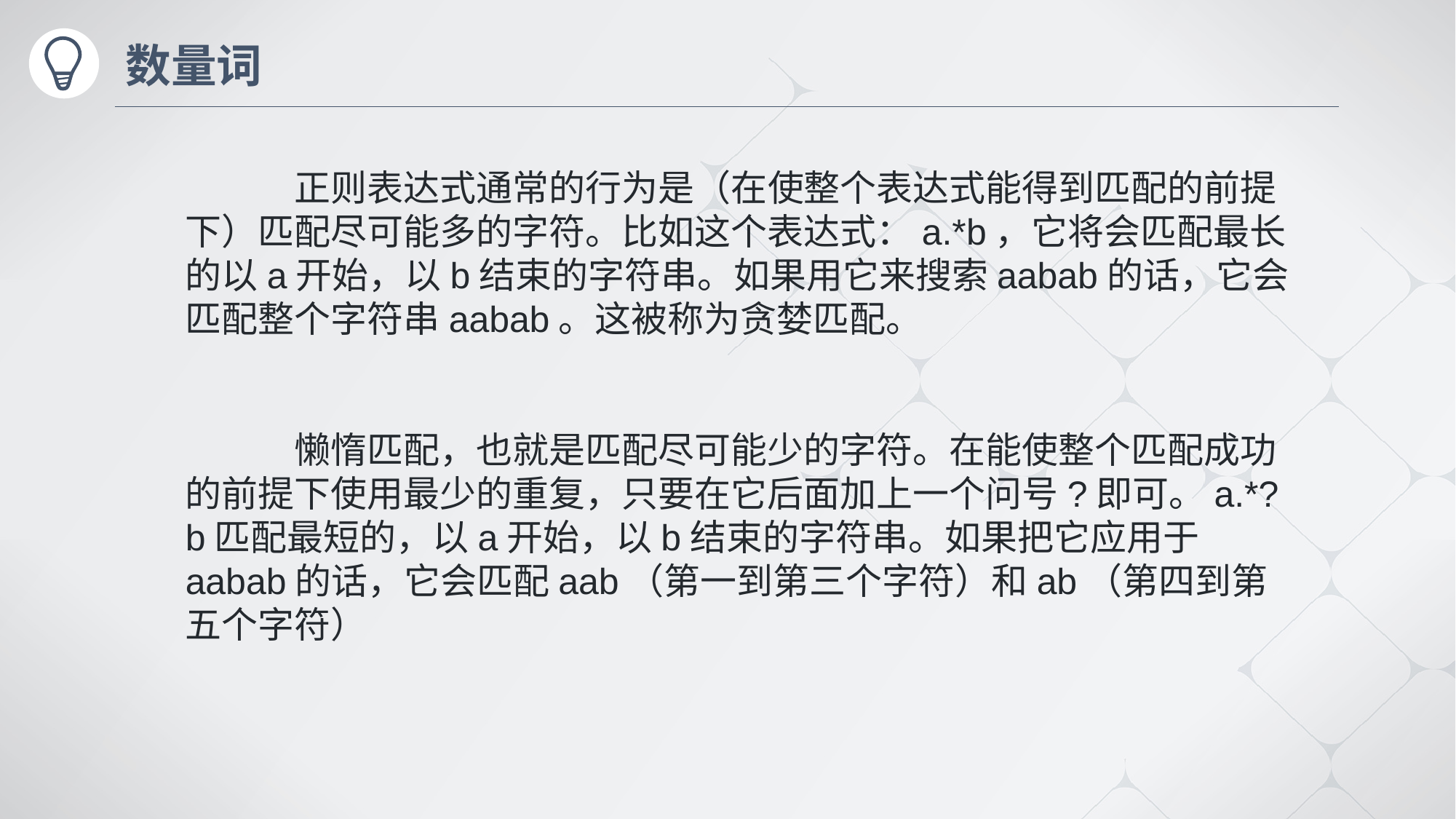

# 数量词
	正则表达式通常的行为是（在使整个表达式能得到匹配的前提下）匹配尽可能多的字符。比如这个表达式：a.*b，它将会匹配最长的以a开始，以b结束的字符串。如果用它来搜索aabab的话，它会匹配整个字符串aabab。这被称为贪婪匹配。

	懒惰匹配，也就是匹配尽可能少的字符。在能使整个匹配成功的前提下使用最少的重复，只要在它后面加上一个问号?即可。a.*?b匹配最短的，以a开始，以b结束的字符串。如果把它应用于aabab的话，它会匹配aab（第一到第三个字符）和ab（第四到第五个字符）